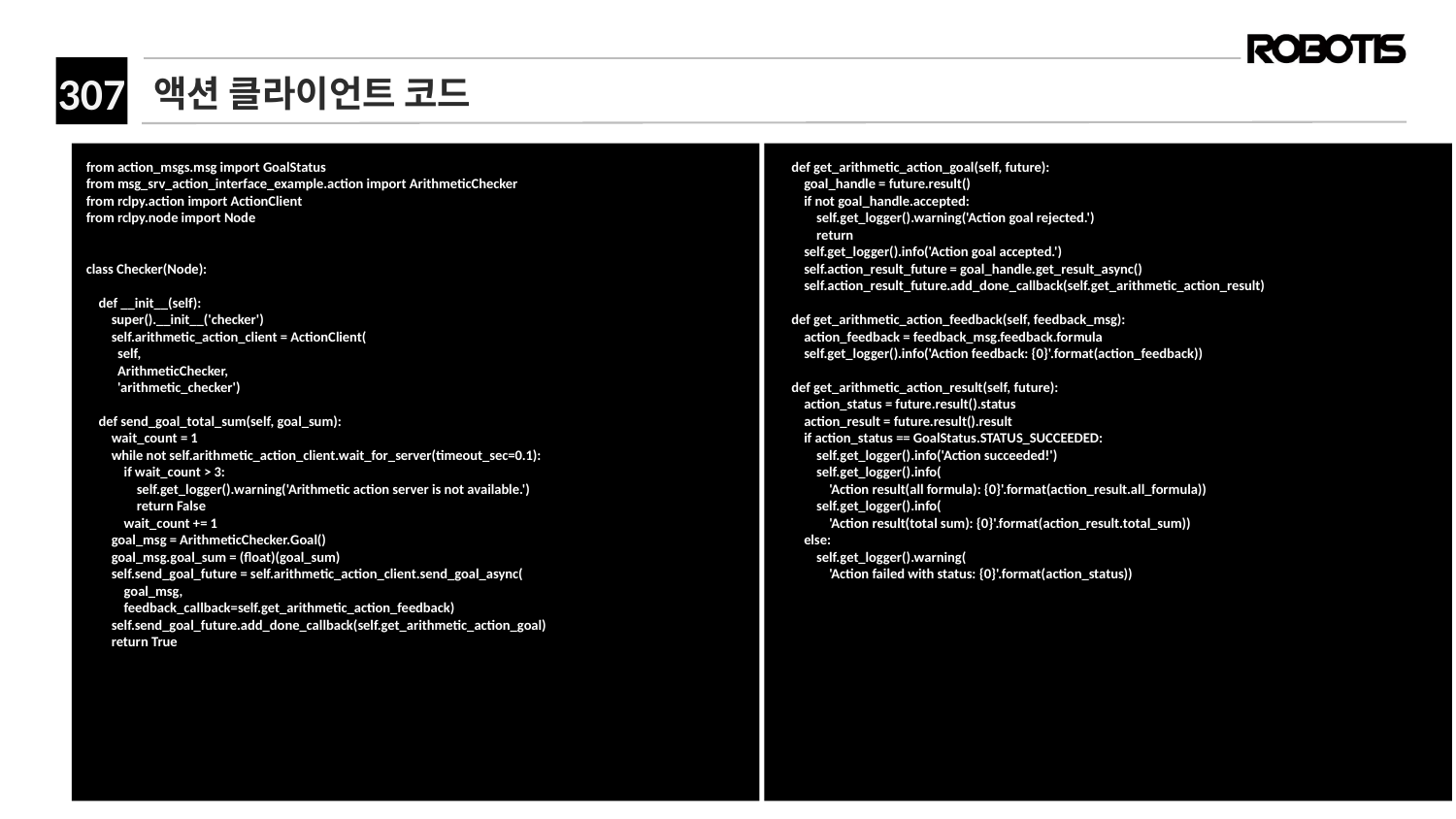

# 액션 클라이언트 코드
from action_msgs.msg import GoalStatus
from msg_srv_action_interface_example.action import ArithmeticChecker
from rclpy.action import ActionClient
from rclpy.node import Node

class Checker(Node):

    def __init__(self):
        super().__init__('checker')
        self.arithmetic_action_client = ActionClient(
          self,
          ArithmeticChecker,
          'arithmetic_checker')

    def send_goal_total_sum(self, goal_sum):
        wait_count = 1
        while not self.arithmetic_action_client.wait_for_server(timeout_sec=0.1):
            if wait_count > 3:
                self.get_logger().warning('Arithmetic action server is not available.')
                return False
            wait_count += 1
        goal_msg = ArithmeticChecker.Goal()
        goal_msg.goal_sum = (float)(goal_sum)
        self.send_goal_future = self.arithmetic_action_client.send_goal_async(
            goal_msg,
            feedback_callback=self.get_arithmetic_action_feedback)
        self.send_goal_future.add_done_callback(self.get_arithmetic_action_goal)
        return True

    def get_arithmetic_action_goal(self, future):
        goal_handle = future.result()
        if not goal_handle.accepted:
            self.get_logger().warning('Action goal rejected.')
            return
        self.get_logger().info('Action goal accepted.')
        self.action_result_future = goal_handle.get_result_async()
        self.action_result_future.add_done_callback(self.get_arithmetic_action_result)

    def get_arithmetic_action_feedback(self, feedback_msg):
        action_feedback = feedback_msg.feedback.formula
        self.get_logger().info('Action feedback: {0}'.format(action_feedback))

    def get_arithmetic_action_result(self, future):
        action_status = future.result().status
        action_result = future.result().result
        if action_status == GoalStatus.STATUS_SUCCEEDED:
            self.get_logger().info('Action succeeded!')
            self.get_logger().info(
                'Action result(all formula): {0}'.format(action_result.all_formula))
            self.get_logger().info(
                'Action result(total sum): {0}'.format(action_result.total_sum))
        else:
            self.get_logger().warning(
                'Action failed with status: {0}'.format(action_status))